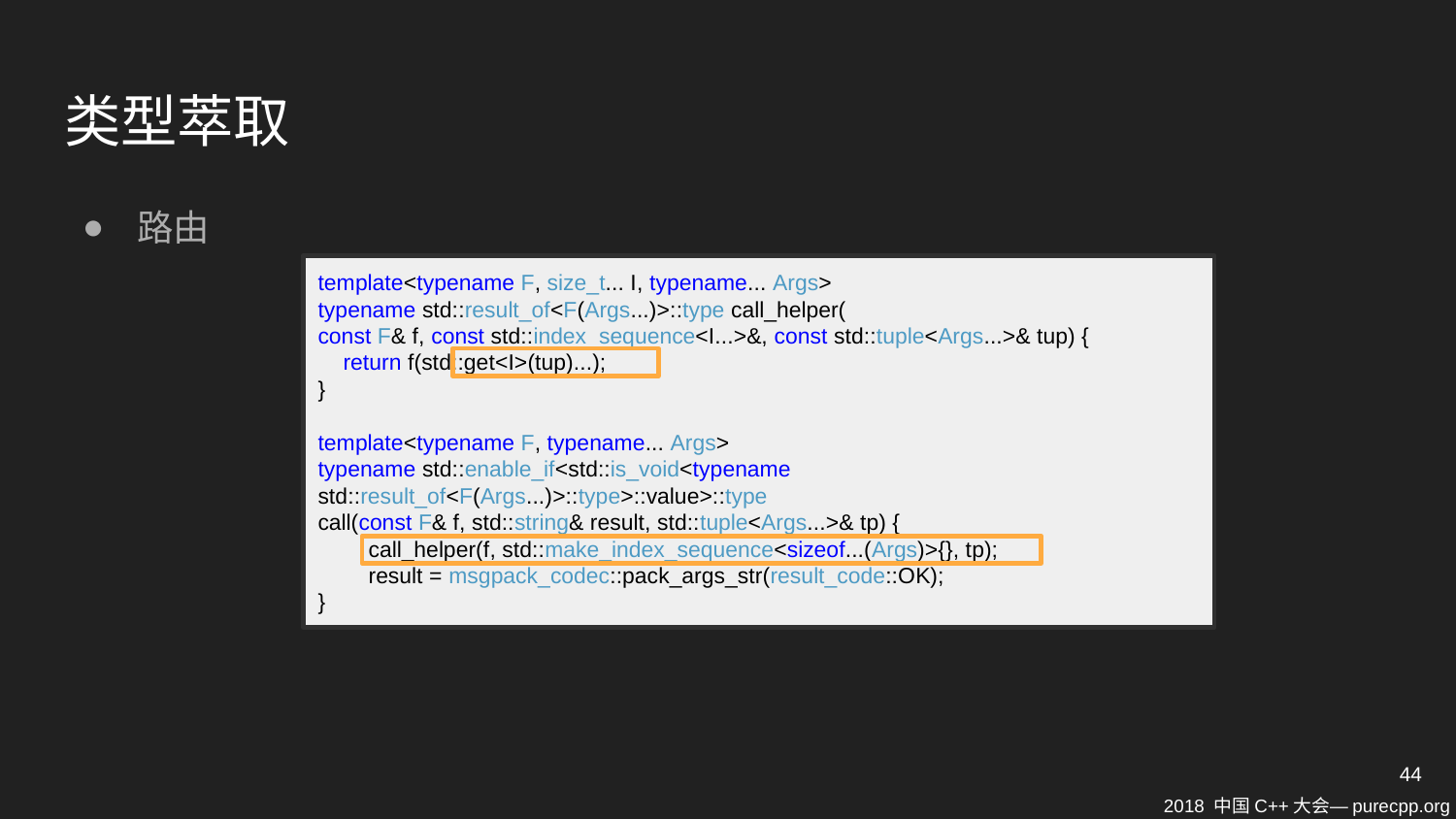

# 类型萃取
路由
template<typename F, size_t... I, typename... Args>
typename std::result_of<F(Args...)>::type call_helper(
const F& f, const std::index_sequence<I...>&, const std::tuple<Args...>& tup) {
    return f(std::get<I>(tup)...);
}

template<typename F, typename... Args>
typename std::enable_if<std::is_void<typename std::result_of<F(Args...)>::type>::value>::type
call(const F& f, std::string& result, std::tuple<Args...>& tp) {
        call_helper(f, std::make_index_sequence<sizeof...(Args)>{}, tp);
        result = msgpack_codec::pack_args_str(result_code::OK);
}

44